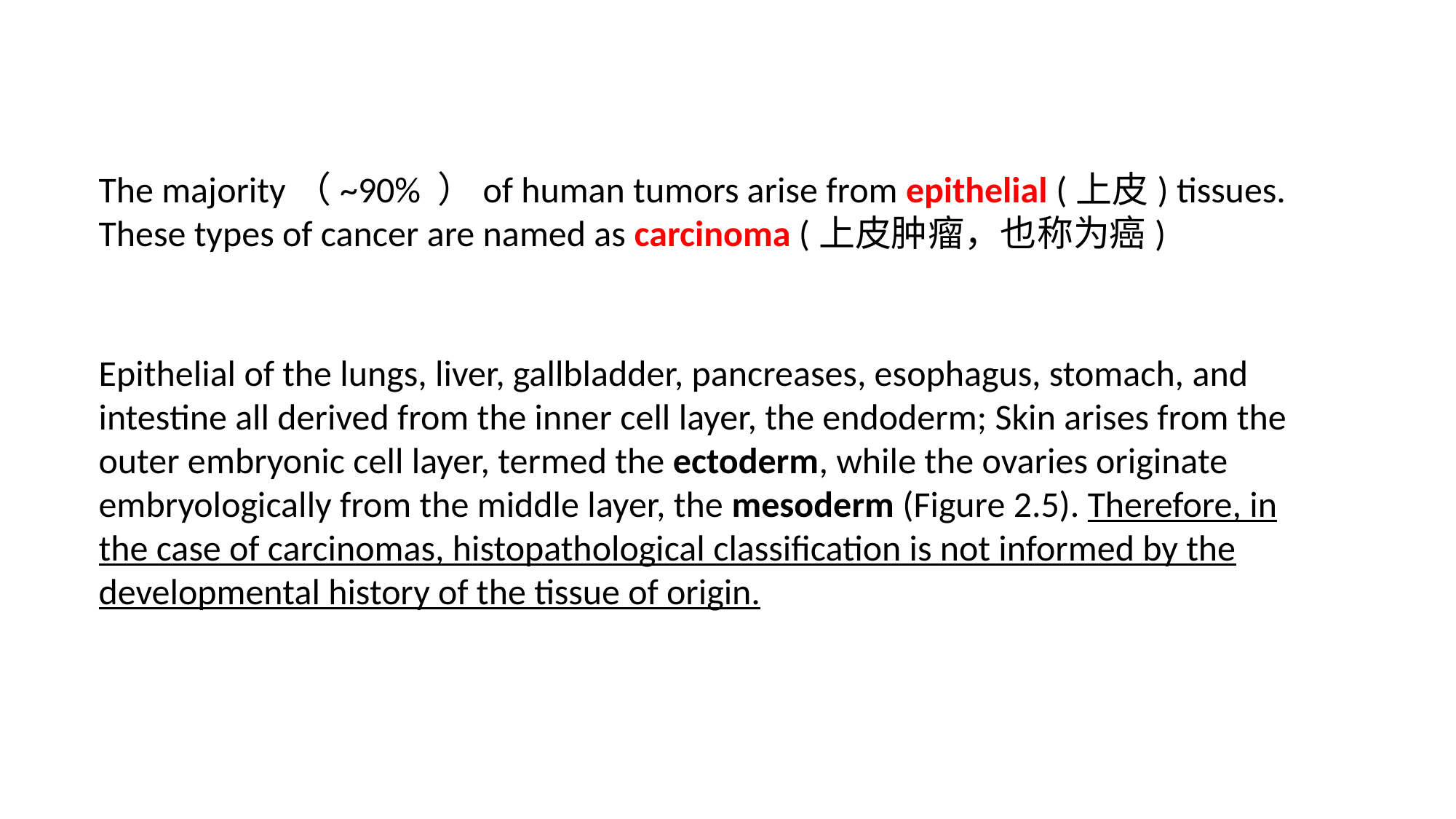

The majority（~90% ）of human tumors arise from epithelial (上皮) tissues. These types of cancer are named as carcinoma (上皮肿瘤，也称为癌)

Epithelial of the lungs, liver, gallbladder, pancreases, esophagus, stomach, and intestine all derived from the inner cell layer, the endoderm; Skin arises from the outer embryonic cell layer, termed the ectoderm, while the ovaries originate embryologically from the middle layer, the mesoderm (Figure 2.5). Therefore, in the case of carcinomas, histopathological classification is not informed by the developmental history of the tissue of origin.